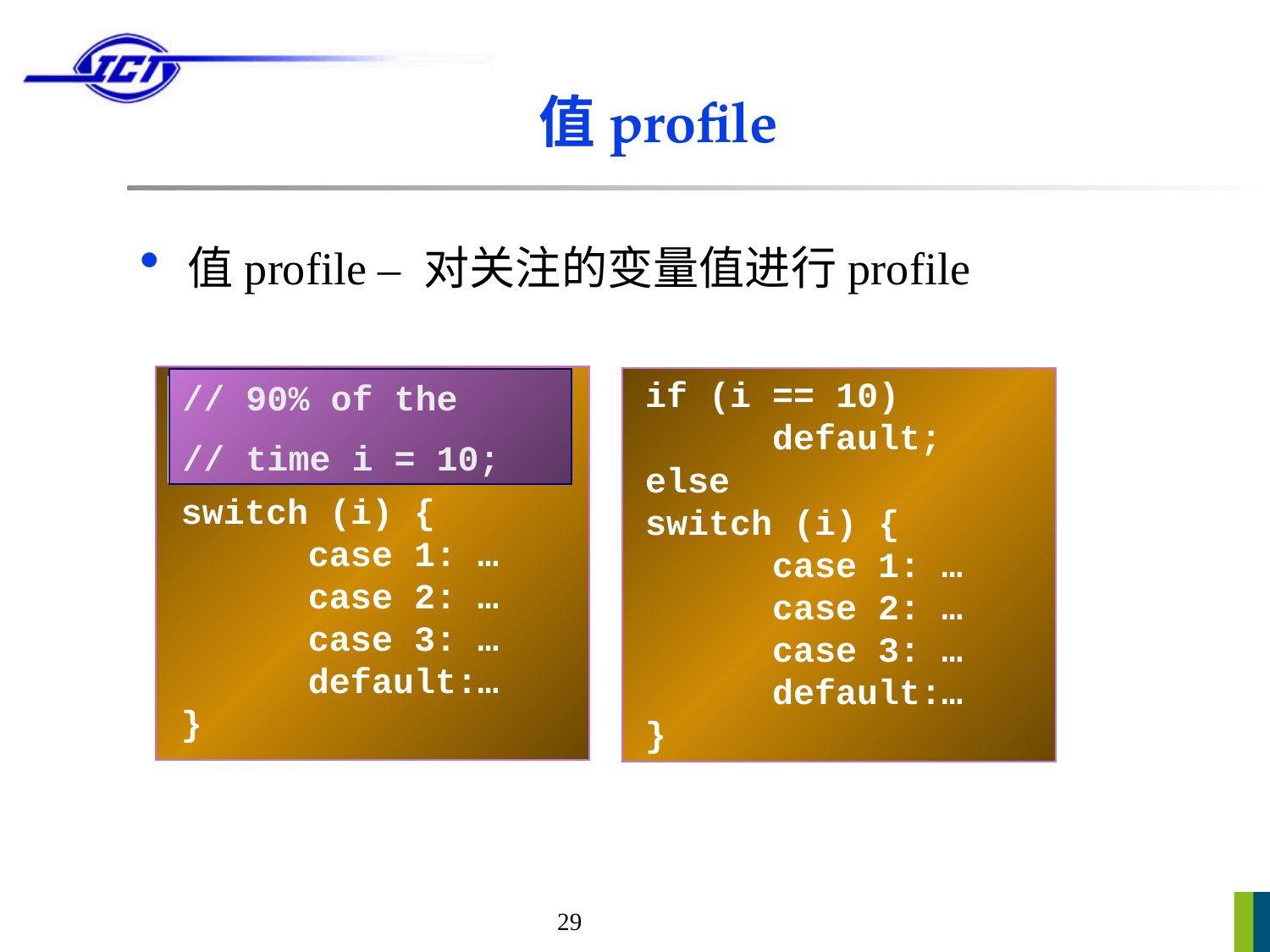

# 值profile
值profile – 对关注的变量值进行profile
Most frequent values are pulled out.
if (i == 10)
	default;
else
switch (i) {
	case 1: …
	case 2: …
	case 3: …
	default:…
}

// 90% of the
// time i = 10;

switch (i) {
	case 1: …
	case 2: …
	case 3: …
	default:…
}